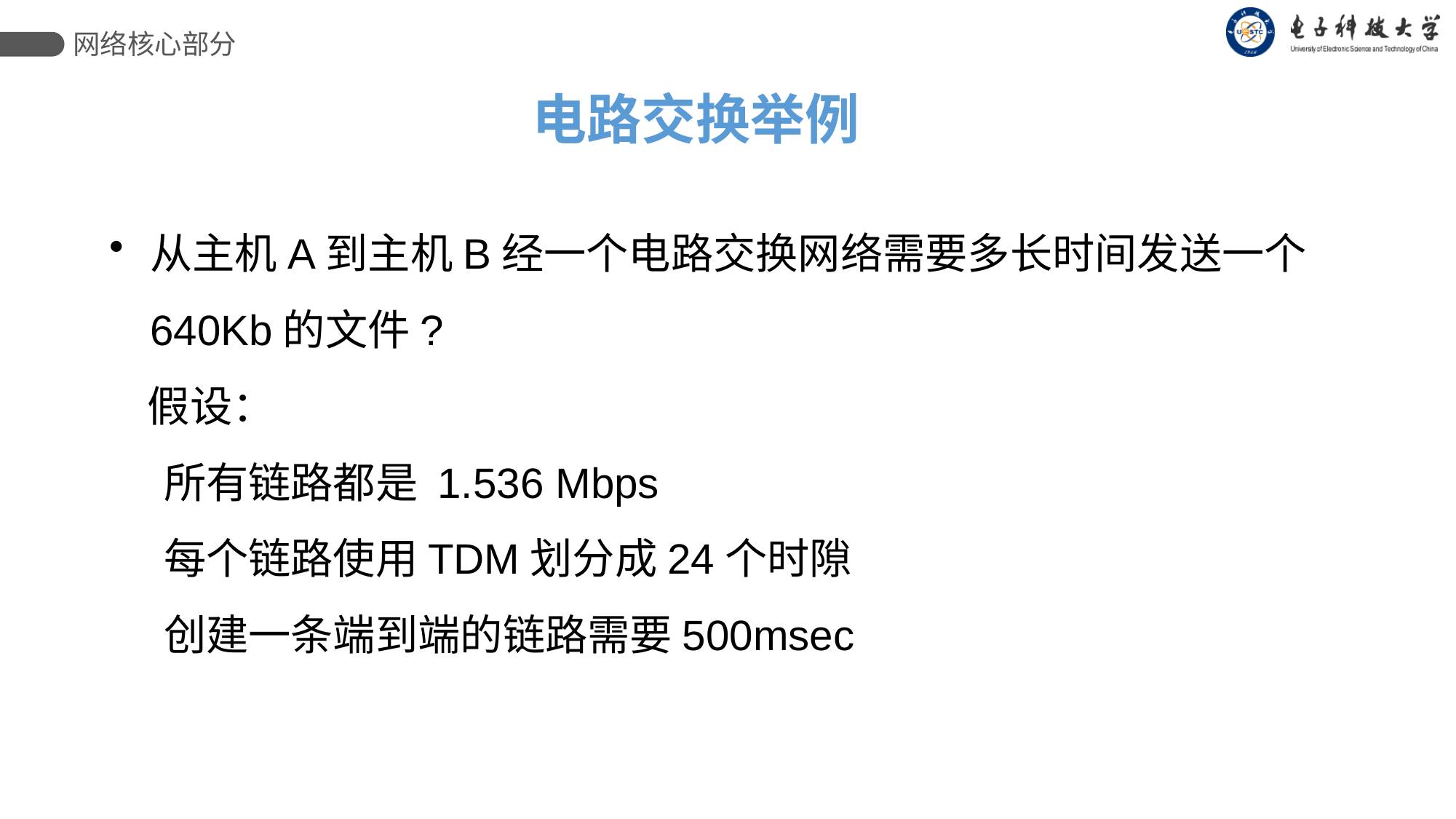

网络核心部分

电路交换举例
从主机A到主机B经一个电路交换网络需要多长时间发送一个640Kb的文件?
   假设：
所有链路都是 1.536 Mbps
每个链路使用TDM划分成24个时隙
创建一条端到端的链路需要500msec